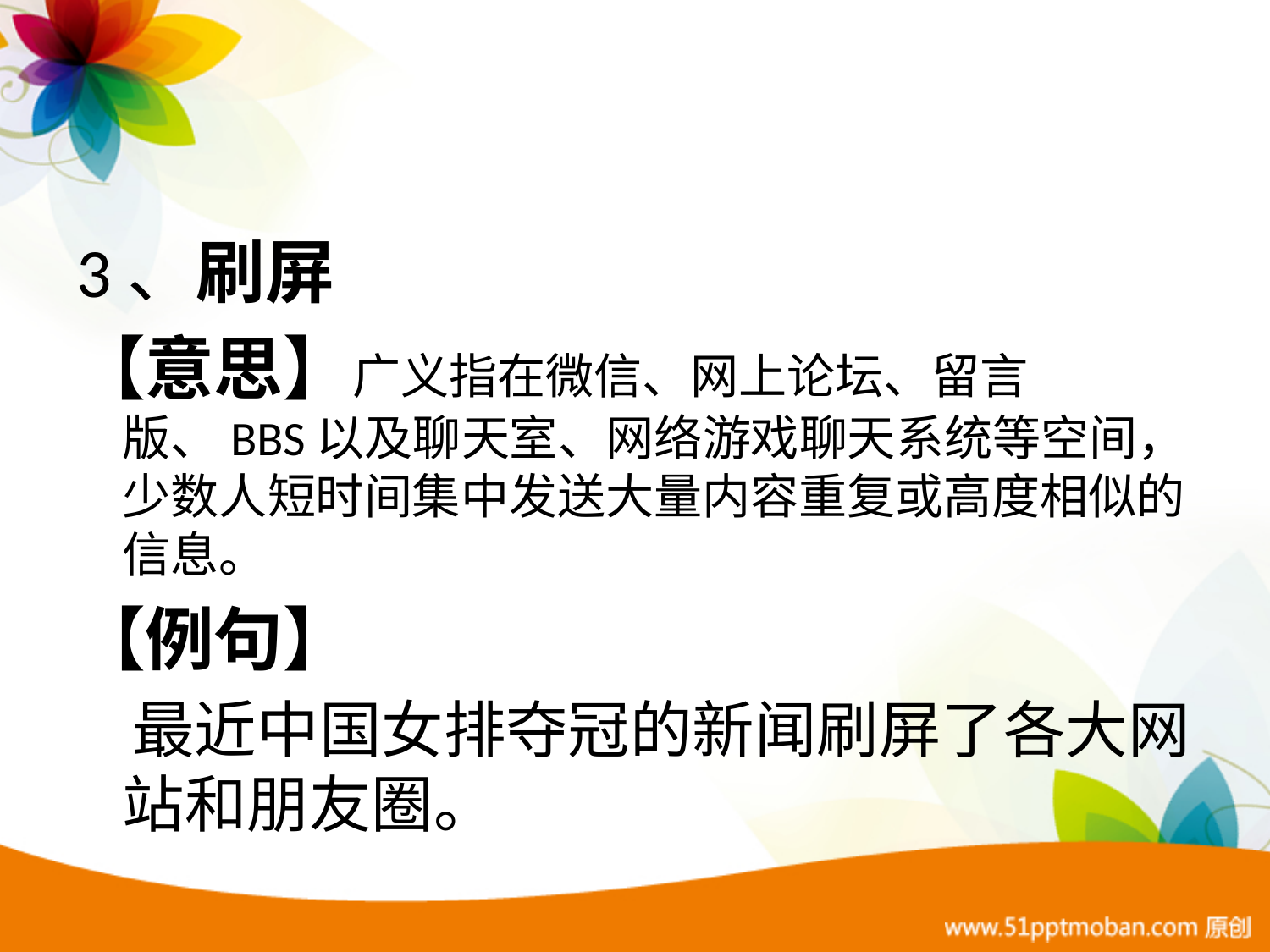

3、刷屏
【意思】广义指在微信、网上论坛、留言版、BBS以及聊天室、网络游戏聊天系统等空间，少数人短时间集中发送大量内容重复或高度相似的信息。
【例句】
   最近中国女排夺冠的新闻刷屏了各大网站和朋友圈。